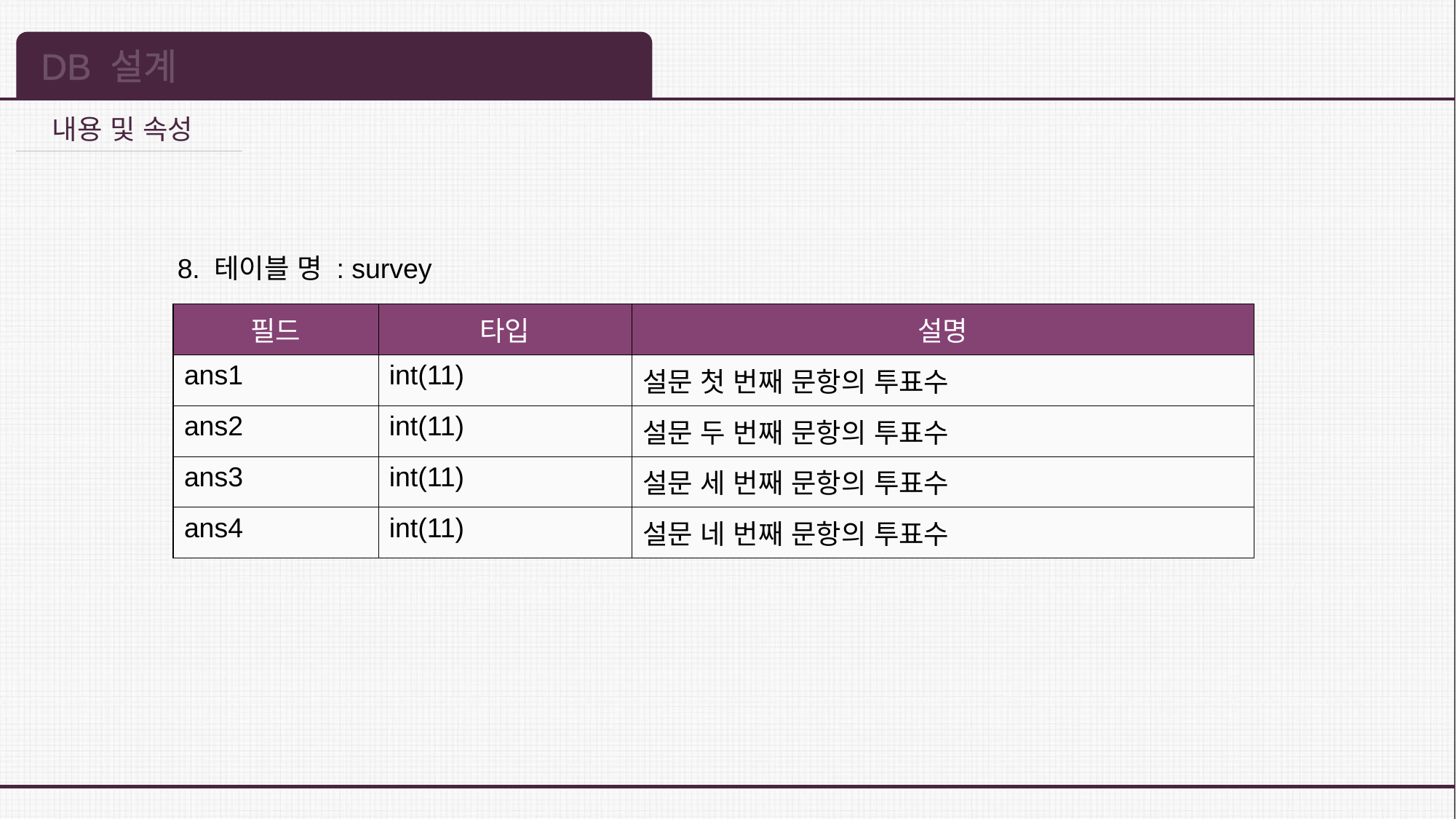

DB 설계

내용 및 속성
8. 테이블 명 : survey
| 필드 | 타입 | 설명 |
| --- | --- | --- |
| ans1 | int(11) | 설문 첫 번째 문항의 투표수 |
| ans2 | int(11) | 설문 두 번째 문항의 투표수 |
| ans3 | int(11) | 설문 세 번째 문항의 투표수 |
| ans4 | int(11) | 설문 네 번째 문항의 투표수 |